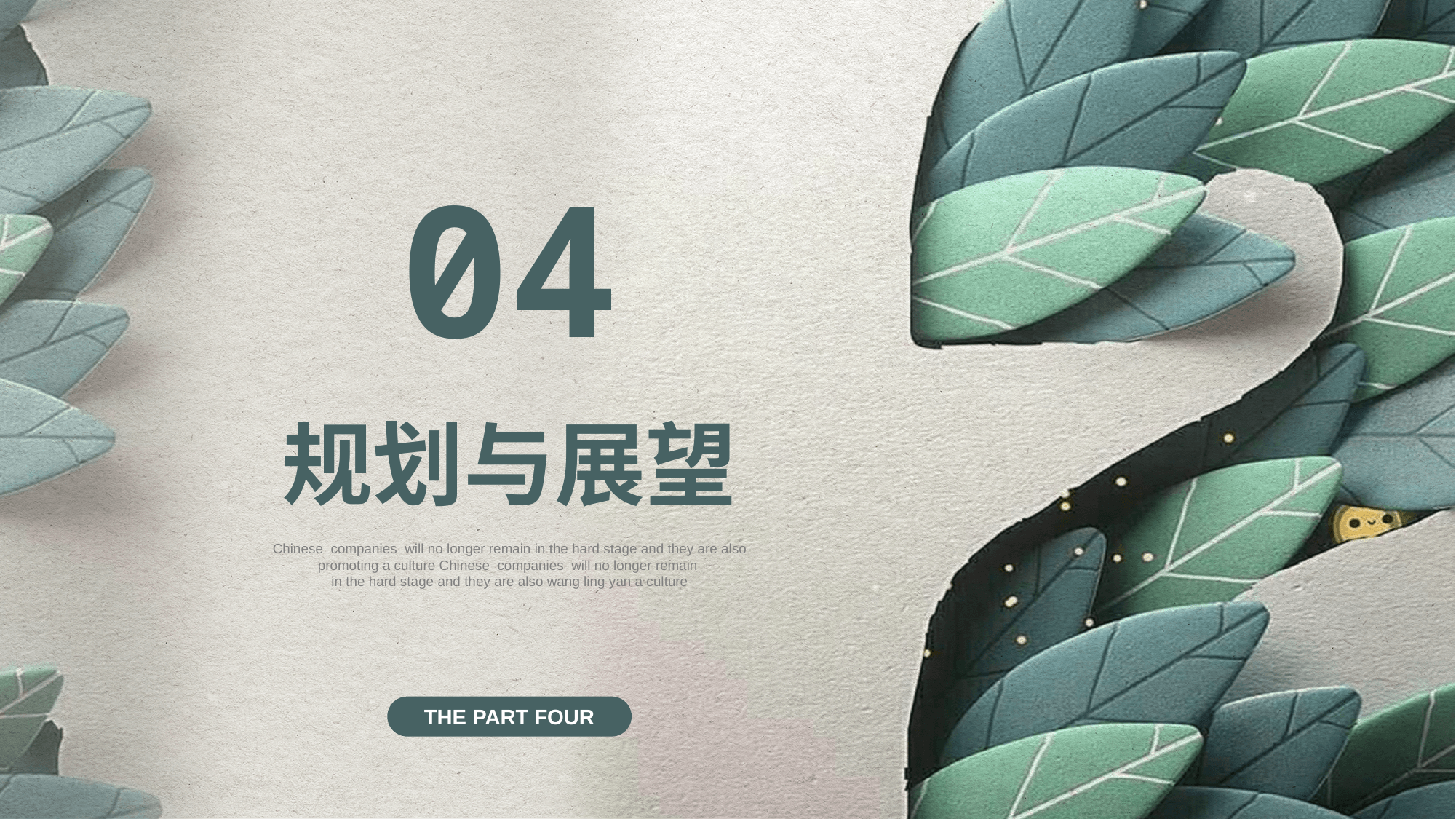

04
规划与展望
Chinese  companies  will no longer remain in the hard stage and they are also promoting a culture Chinese  companies  will no longer remain
in the hard stage and they are also wang ling yan a culture

THE PART FOUR